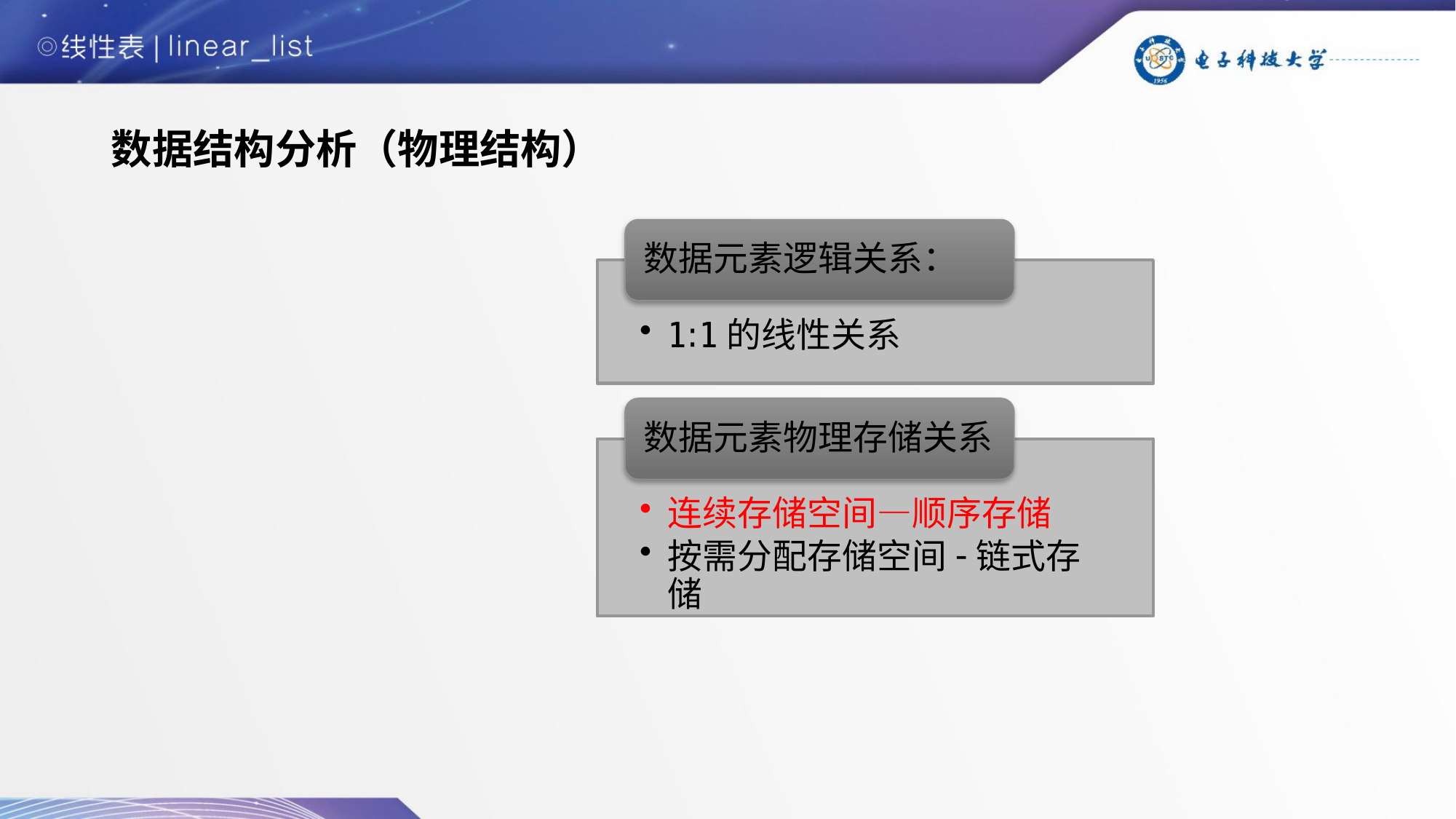

# 数据结构分析（物理结构）
数据元素逻辑关系：
1:1的线性关系
数据元素物理存储关系
连续存储空间—顺序存储
按需分配存储空间-链式存储